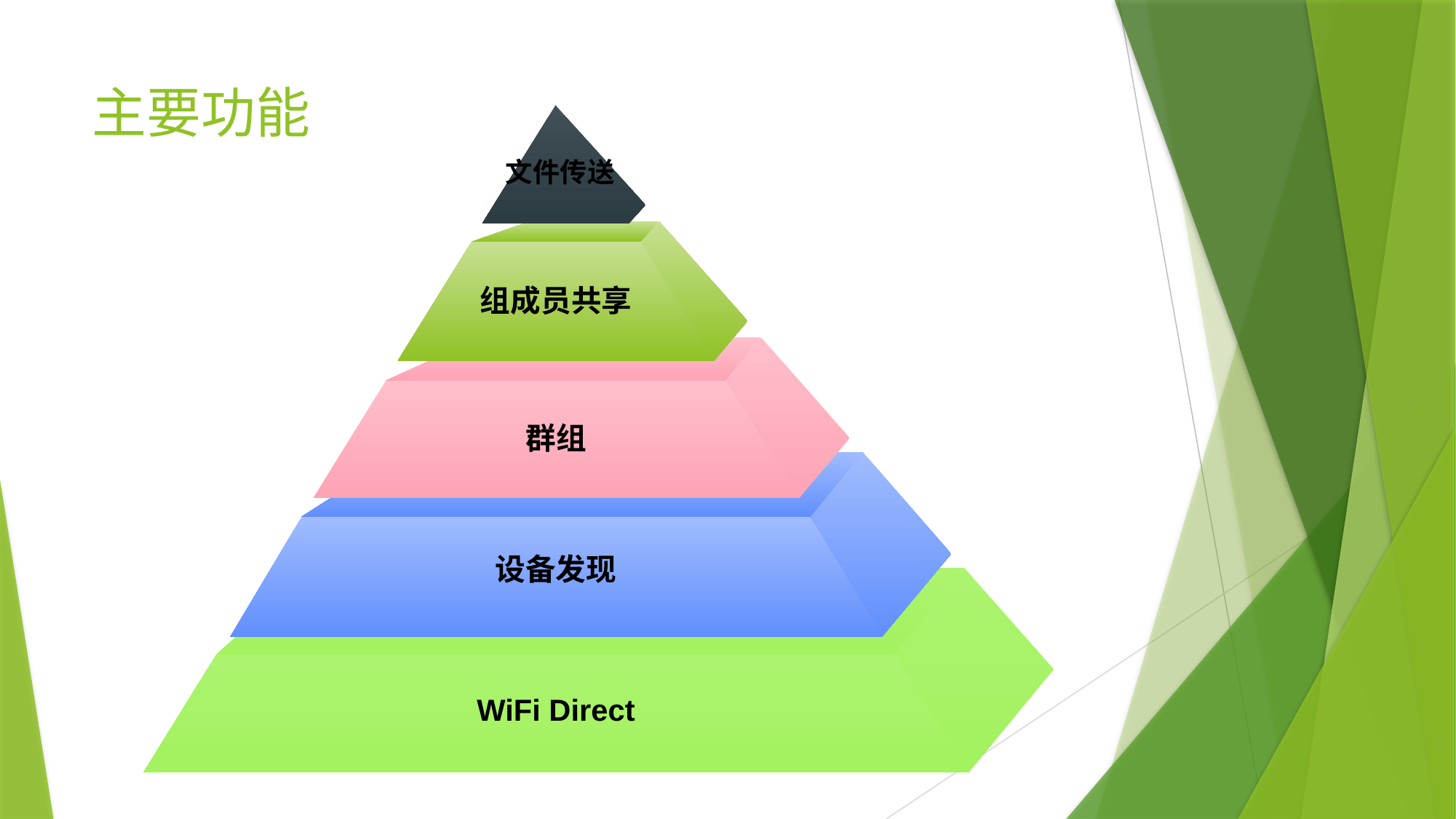

# 主要功能

文件传送

组成员共享

群组

设备发现

WiFi Direct